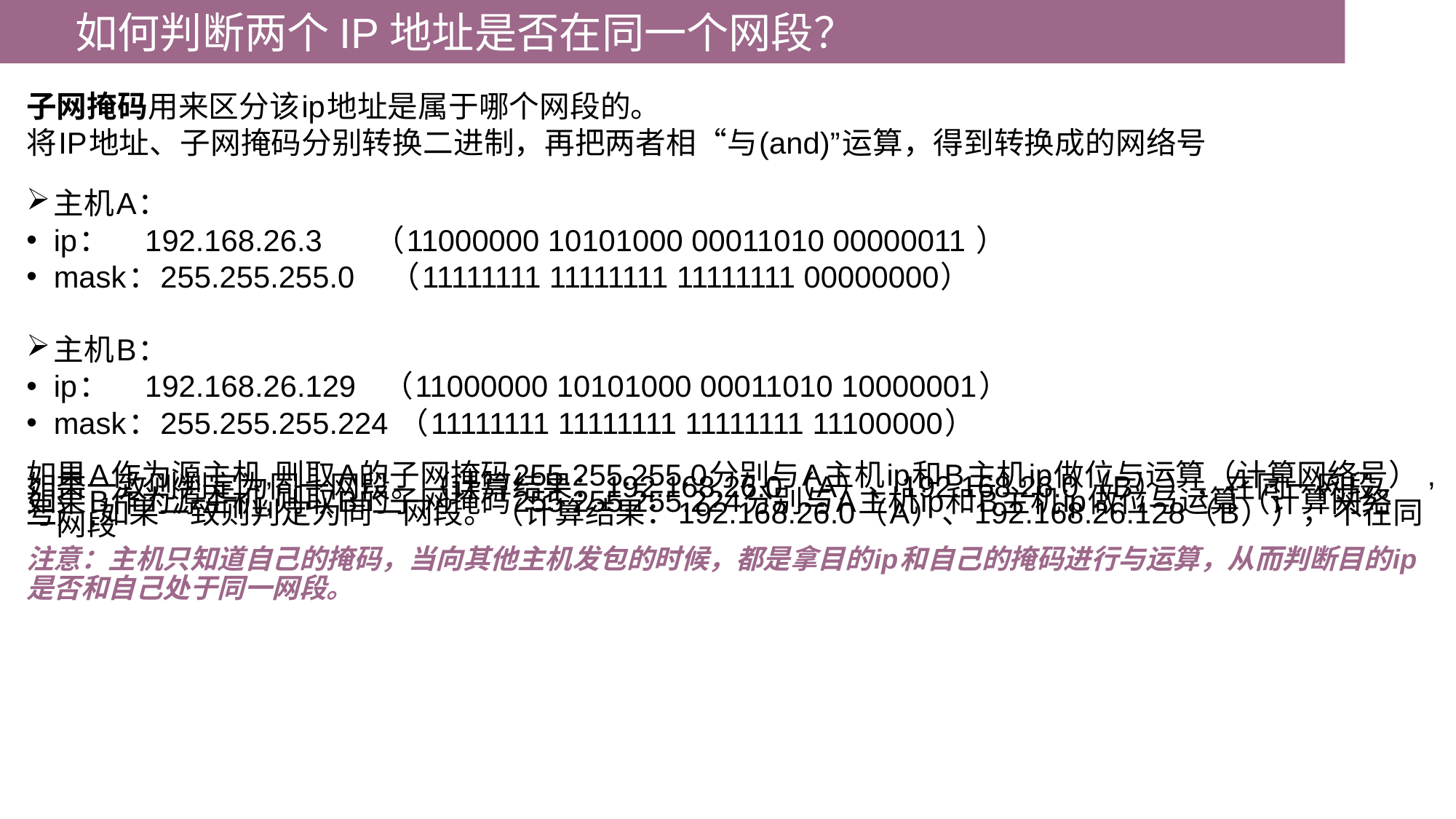

如何判断两个IP地址是否在同一个网段？

子网掩码用来区分该ip地址是属于哪个网段的。
将IP地址、子网掩码分别转换二进制，再把两者相“与(and)”运算，得到转换成的网络号

主机A：
ip：     192.168.26.3      （11000000 10101000 00011010 00000011 ）
mask：255.255.255.0    （11111111 11111111 11111111 00000000）

主机B：
ip：     192.168.26.129   （11000000 10101000 00011010 10000001）
mask：255.255.255.224 （11111111 11111111 11111111 11100000）

如果A作为源主机,则取A的子网掩码255.255.255.0分别与A主机ip和B主机ip做位与运算（计算网络号） ,如果一致则判定为同一网段。（计算结果：192.168.26.0（A）、192.168.26.0（B）），在同一网段。
如果B作为源主机,则取B的子网掩码255.255.255.224分别与A主机ip和B主机ip做位与运算（计算网络号）,如果一致则判定为同一网段。（计算结果：192.168.26.0（A）、192.168.26.128（B）），不在同一网段
注意：主机只知道自己的掩码，当向其他主机发包的时候，都是拿目的ip和自己的掩码进行与运算，从而判断目的ip是否和自己处于同一网段。